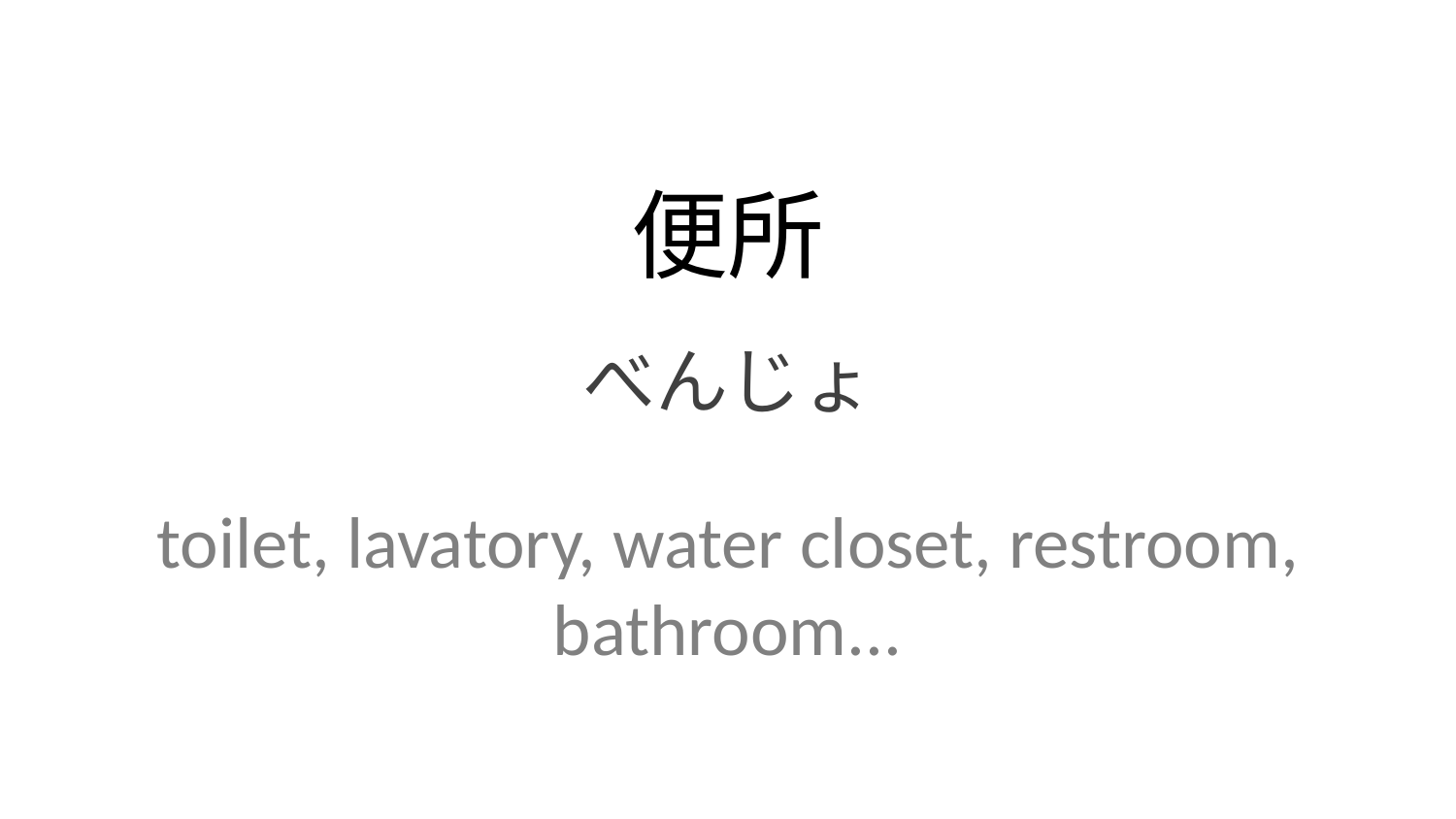

便所

べんじょ
toilet, lavatory, water closet, restroom, bathroom...